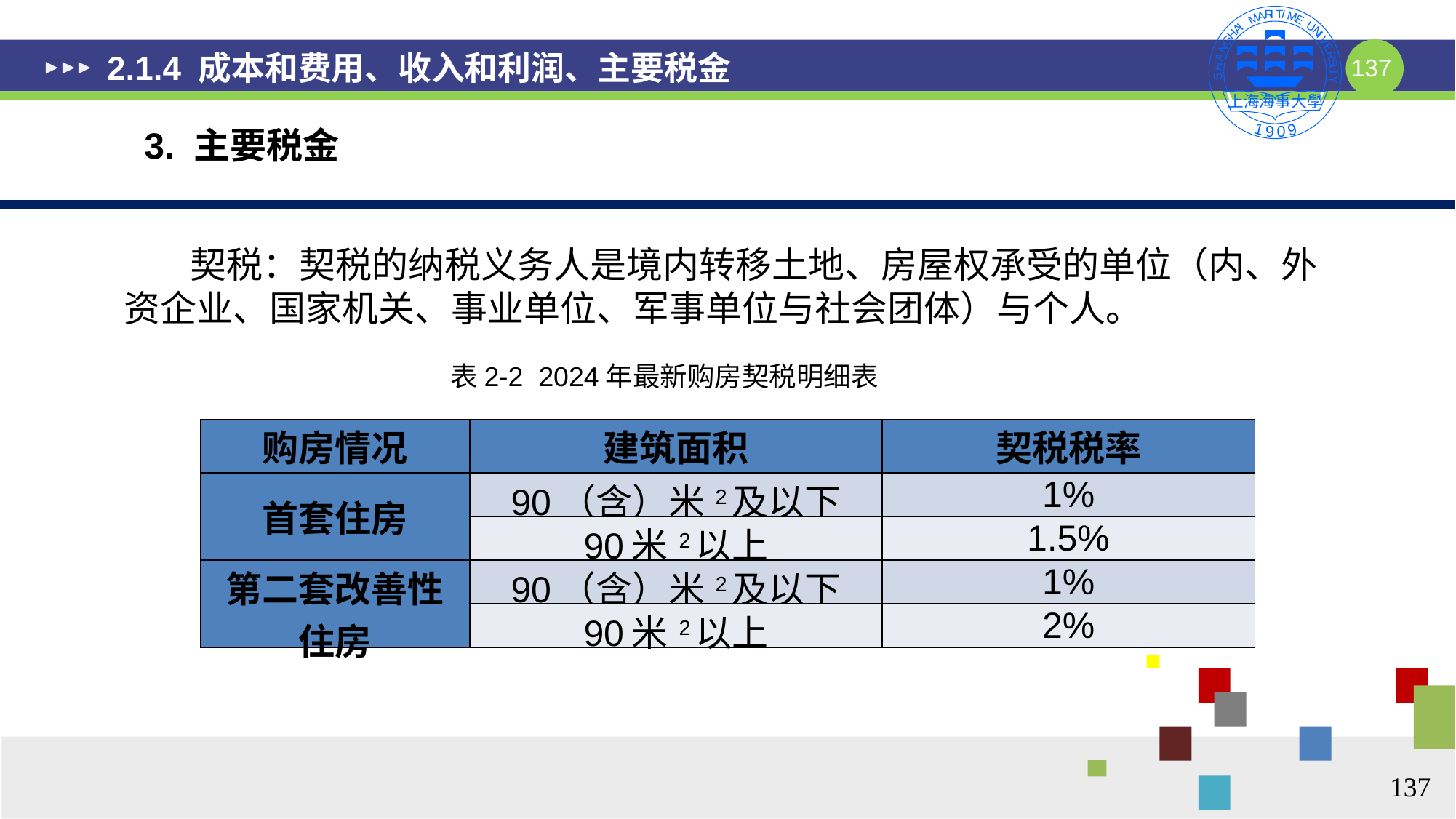

# 2.1.4 成本和费用、收入和利润、主要税金
3. 主要税金

       契税：契税的纳税义务人是境内转移土地、房屋权承受的单位（内、外资企业、国家机关、事业单位、军事单位与社会团体）与个人。
表2-2  2024年最新购房契税明细表
| 购房情况 | 建筑面积 | 契税税率 |
| --- | --- | --- |
| 首套住房 | 90（含）米2及以下 | 1% |
|  | 90米2以上 | 1.5% |
| 第二套改善性住房 | 90（含）米2及以下 | 1% |
|  | 90米2以上 | 2% |

137
137